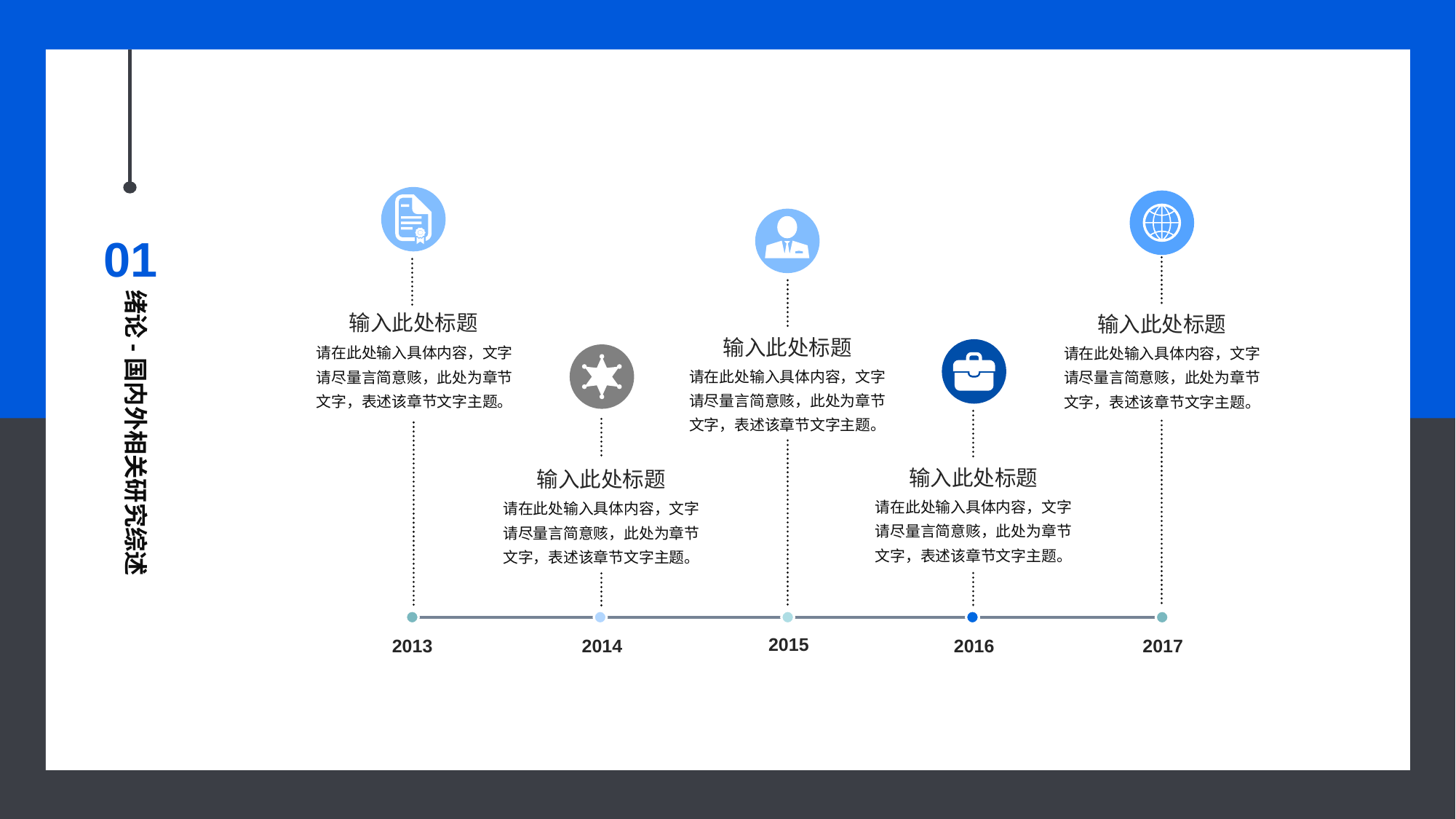

01

绪论-国内外相关研究综述
输入此处标题
输入此处标题
输入此处标题
请在此处输入具体内容，文字请尽量言简意赅，此处为章节文字，表述该章节文字主题。
请在此处输入具体内容，文字请尽量言简意赅，此处为章节文字，表述该章节文字主题。

请在此处输入具体内容，文字请尽量言简意赅，此处为章节文字，表述该章节文字主题。
输入此处标题
输入此处标题
请在此处输入具体内容，文字请尽量言简意赅，此处为章节文字，表述该章节文字主题。
请在此处输入具体内容，文字请尽量言简意赅，此处为章节文字，表述该章节文字主题。

2015
2013
2014
2016
2017